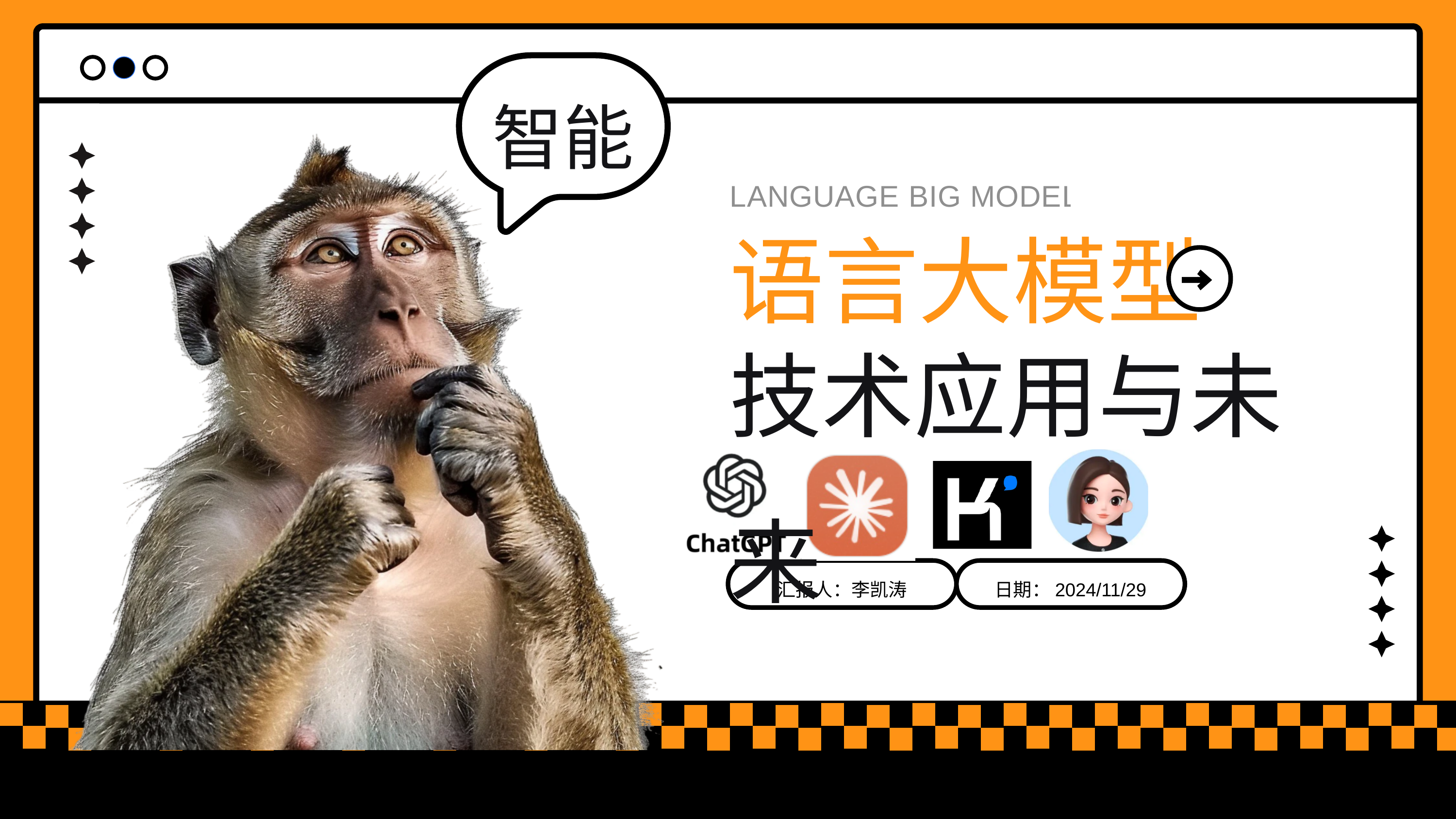

智能

语言大模型
LANGUAGE BIG MODEL

技术应用与未来

汇报人：李凯涛

日期：2024/11/29